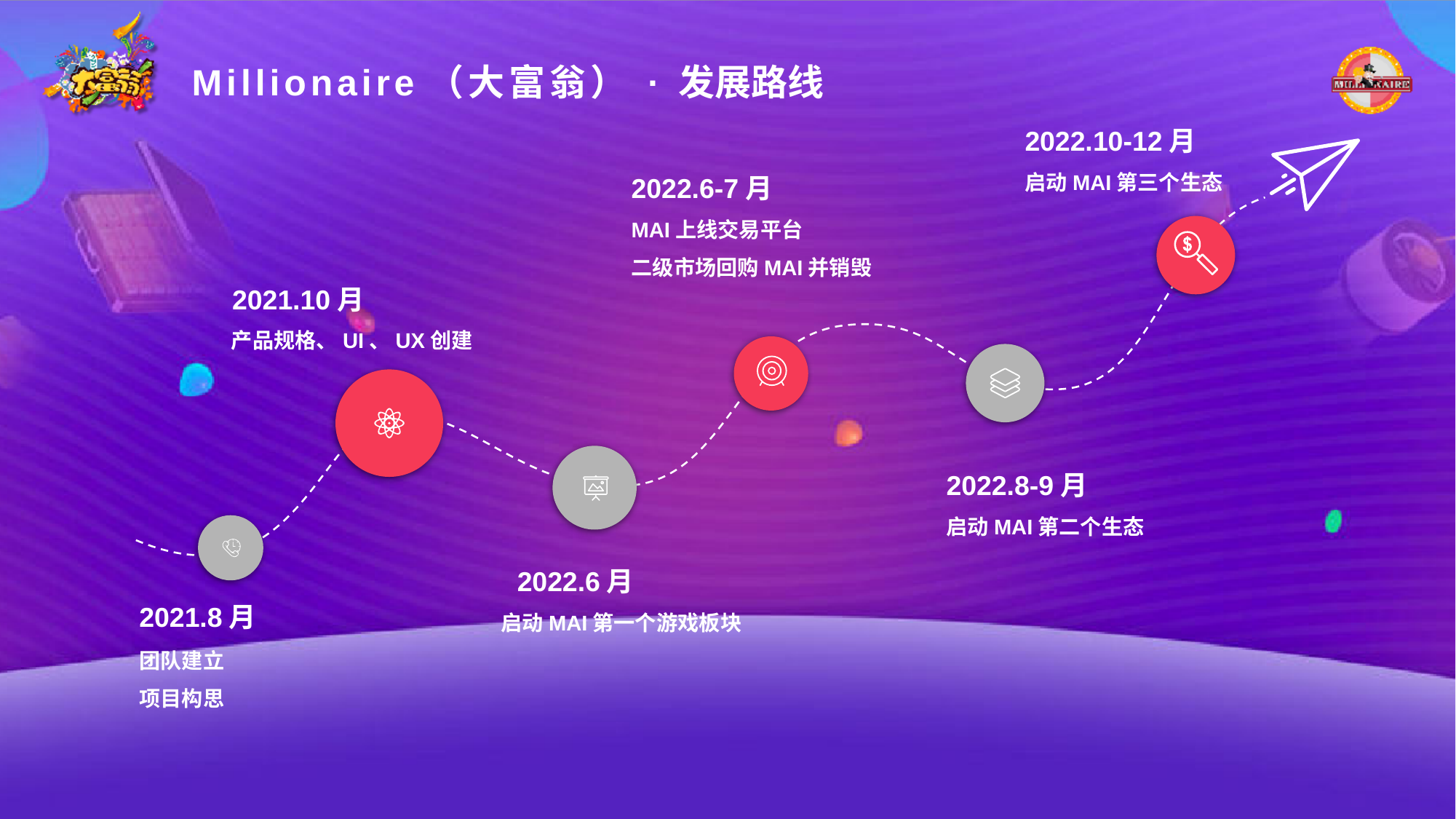

Millionaire（大富翁） · 发展路线
2022.10-12月

启动MAI第三个生态
2022.6-7月

MAI上线交易平台
二级市场回购MAI并销毁

2021.10月
产品规格、UI、UX创建

2022.8-9月

启动MAI第二个生态

2022.6月
2021.8月
启动MAI第一个游戏板块
团队建立
项目构思